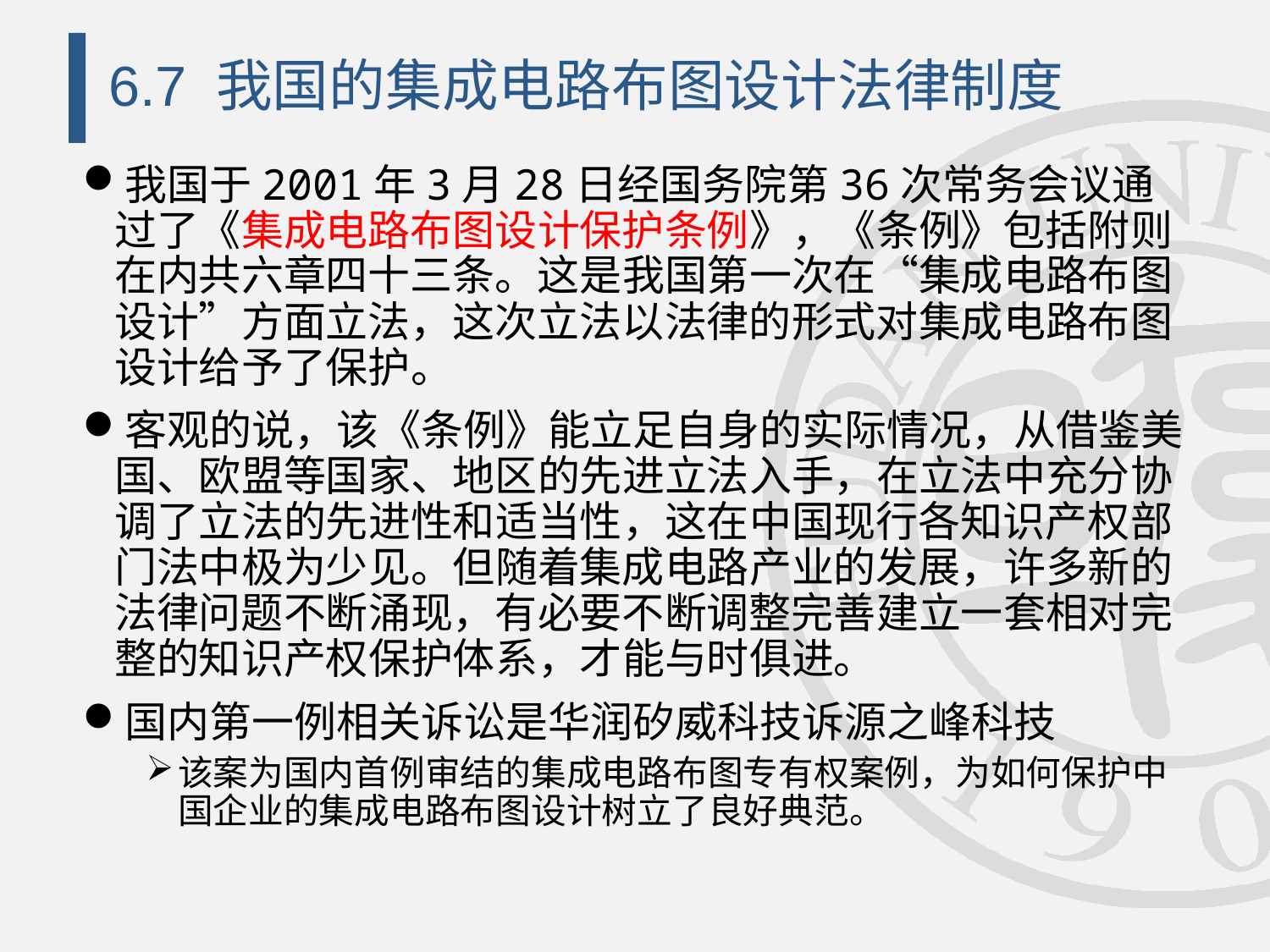

# 6.7 我国的集成电路布图设计法律制度
我国于2001年3月28日经国务院第36次常务会议通过了《集成电路布图设计保护条例》，《条例》包括附则在内共六章四十三条。这是我国第一次在“集成电路布图设计”方面立法，这次立法以法律的形式对集成电路布图设计给予了保护。
客观的说，该《条例》能立足自身的实际情况，从借鉴美国、欧盟等国家、地区的先进立法入手，在立法中充分协调了立法的先进性和适当性，这在中国现行各知识产权部门法中极为少见。但随着集成电路产业的发展，许多新的法律问题不断涌现，有必要不断调整完善建立一套相对完整的知识产权保护体系，才能与时俱进。
国内第一例相关诉讼是华润矽威科技诉源之峰科技
该案为国内首例审结的集成电路布图专有权案例，为如何保护中国企业的集成电路布图设计树立了良好典范。